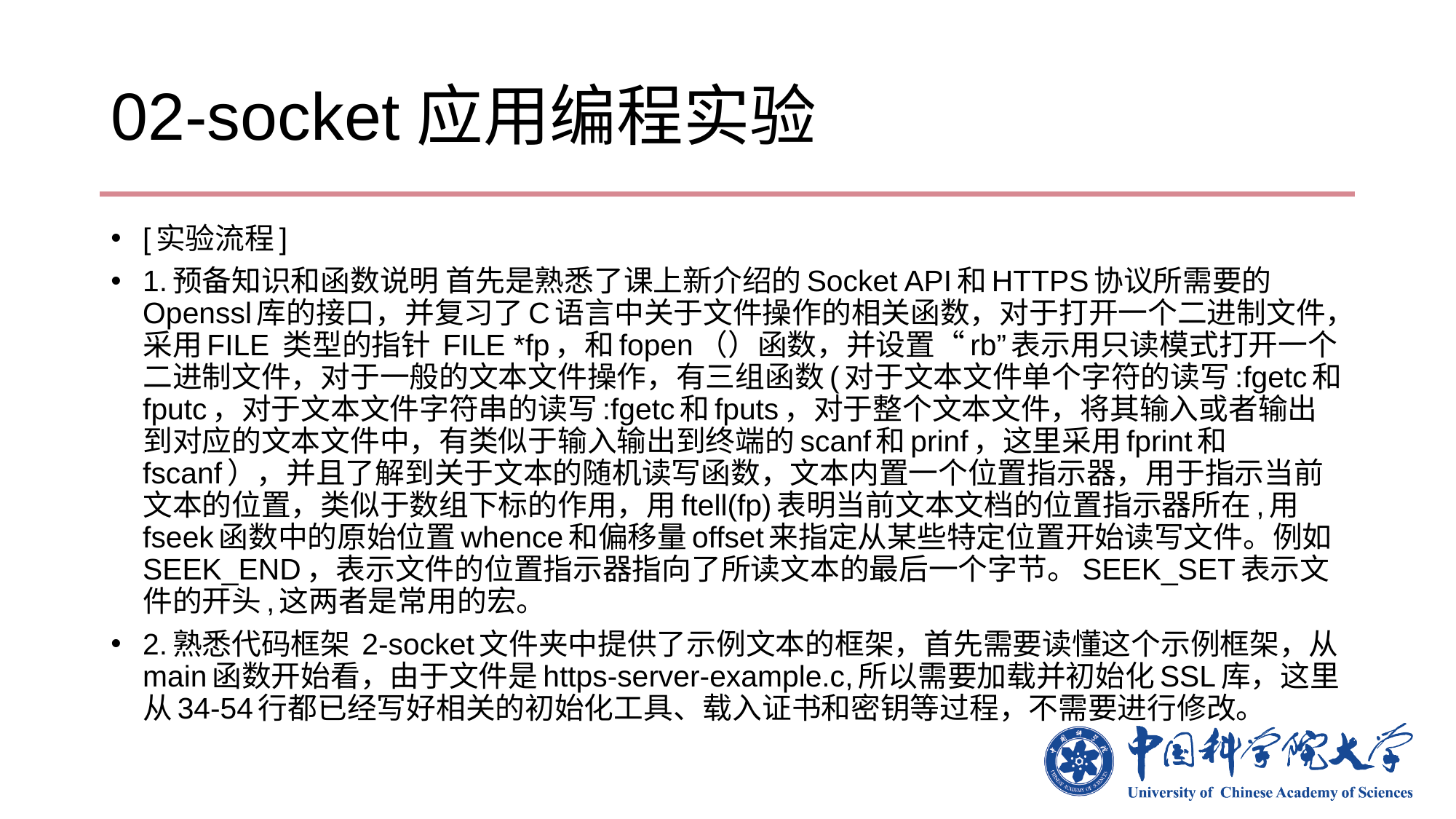

# 02-socket应用编程实验
[实验流程]
1.预备知识和函数说明 首先是熟悉了课上新介绍的Socket API和HTTPS协议所需要的Openssl库的接口，并复习了C语言中关于文件操作的相关函数，对于打开一个二进制文件，采用FILE 类型的指针 FILE *fp，和fopen（）函数，并设置“rb”表示用只读模式打开一个二进制文件，对于一般的文本文件操作，有三组函数(对于文本文件单个字符的读写:fgetc和fputc，对于文本文件字符串的读写:fgetc和fputs，对于整个文本文件，将其输入或者输出到对应的文本文件中，有类似于输入输出到终端的scanf和prinf，这里采用fprint和fscanf），并且了解到关于文本的随机读写函数，文本内置一个位置指示器，用于指示当前文本的位置，类似于数组下标的作用，用ftell(fp)表明当前文本文档的位置指示器所在,用fseek函数中的原始位置whence和偏移量offset来指定从某些特定位置开始读写文件。例如SEEK_END，表示文件的位置指示器指向了所读文本的最后一个字节。SEEK_SET表示文件的开头,这两者是常用的宏。
2.熟悉代码框架 2-socket文件夹中提供了示例文本的框架，首先需要读懂这个示例框架，从main函数开始看，由于文件是https-server-example.c,所以需要加载并初始化SSL库，这里从34-54行都已经写好相关的初始化工具、载入证书和密钥等过程，不需要进行修改。